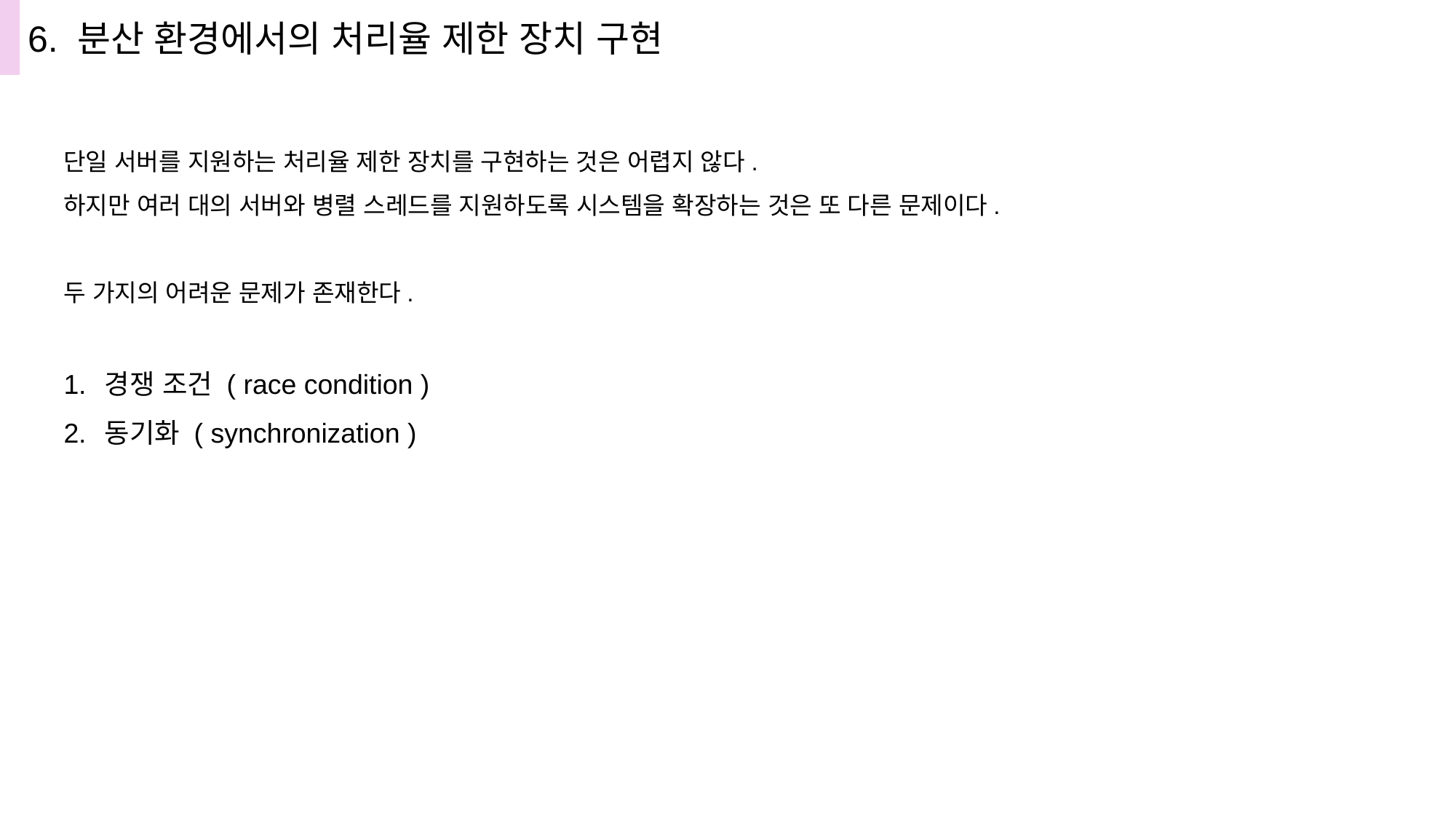

6. 분산 환경에서의 처리율 제한 장치 구현
단일 서버를 지원하는 처리율 제한 장치를 구현하는 것은 어렵지 않다.
하지만 여러 대의 서버와 병렬 스레드를 지원하도록 시스템을 확장하는 것은 또 다른 문제이다.

두 가지의 어려운 문제가 존재한다.

경쟁 조건 ( race condition )
동기화 ( synchronization )